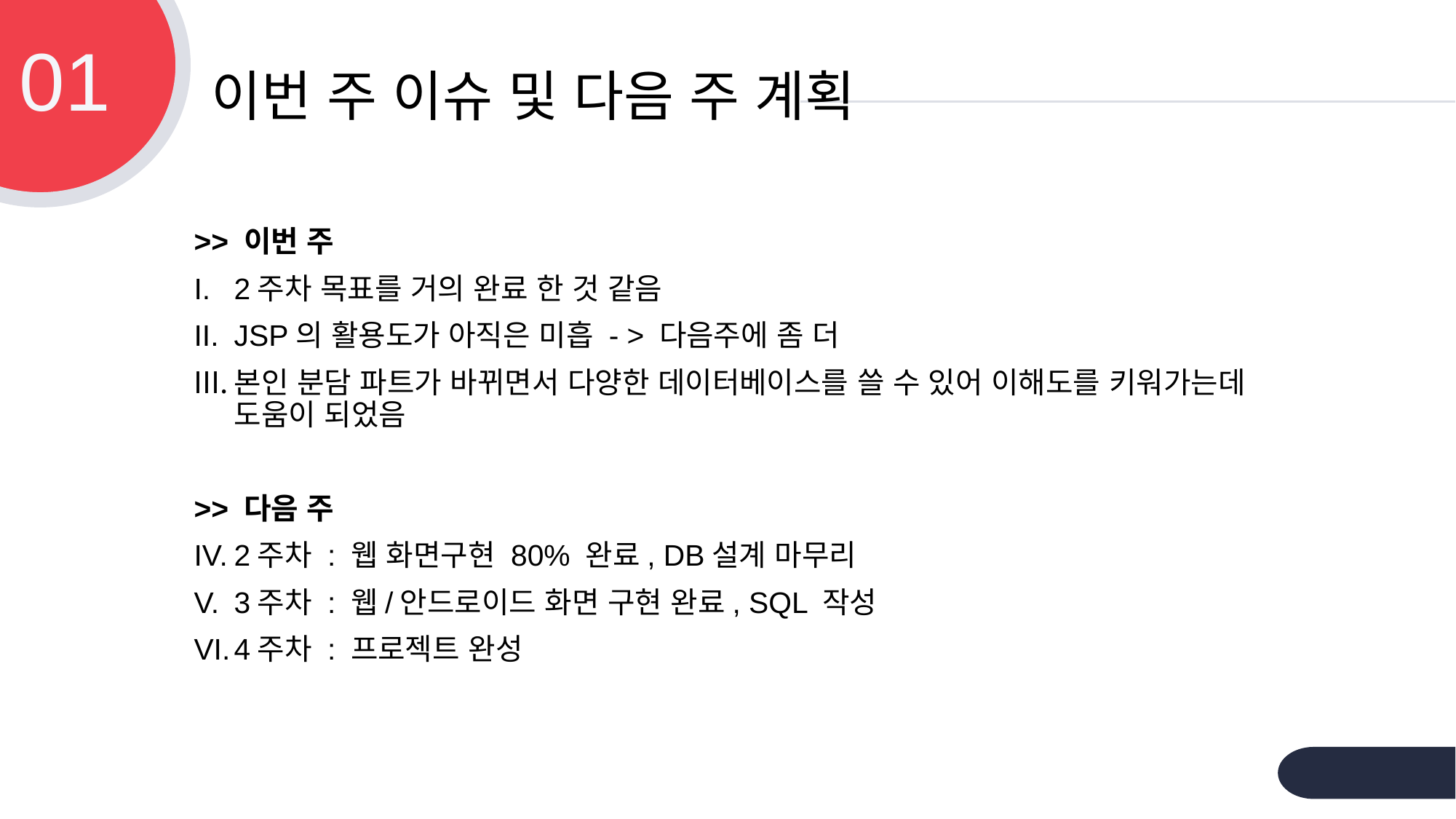

01
# 이번 주 이슈 및 다음 주 계획
>> 이번 주
2주차 목표를 거의 완료 한 것 같음
JSP의 활용도가 아직은 미흡 - > 다음주에 좀 더
본인 분담 파트가 바뀌면서 다양한 데이터베이스를 쓸 수 있어 이해도를 키워가는데 도움이 되었음

>> 다음 주
2주차 : 웹 화면구현 80% 완료, DB설계 마무리
3주차 : 웹/안드로이드 화면 구현 완료, SQL 작성
4주차 : 프로젝트 완성